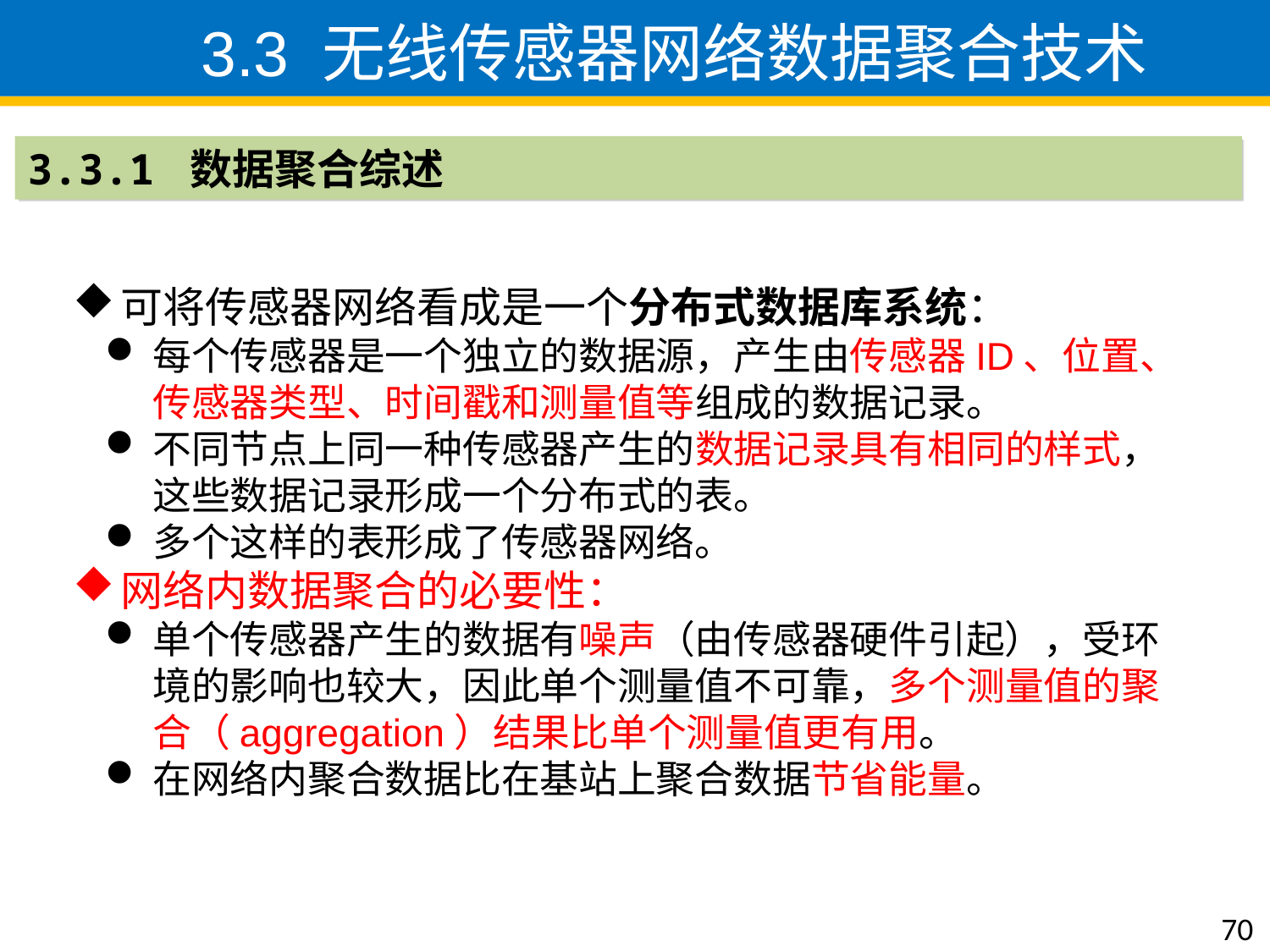

3.3 无线传感器网络数据聚合技术

3.3.1 数据聚合综述
可将传感器网络看成是一个分布式数据库系统：
每个传感器是一个独立的数据源，产生由传感器ID、位置、传感器类型、时间戳和测量值等组成的数据记录。
不同节点上同一种传感器产生的数据记录具有相同的样式，这些数据记录形成一个分布式的表。
多个这样的表形成了传感器网络。
网络内数据聚合的必要性：
单个传感器产生的数据有噪声（由传感器硬件引起），受环境的影响也较大，因此单个测量值不可靠，多个测量值的聚合（aggregation）结果比单个测量值更有用。
在网络内聚合数据比在基站上聚合数据节省能量。
70